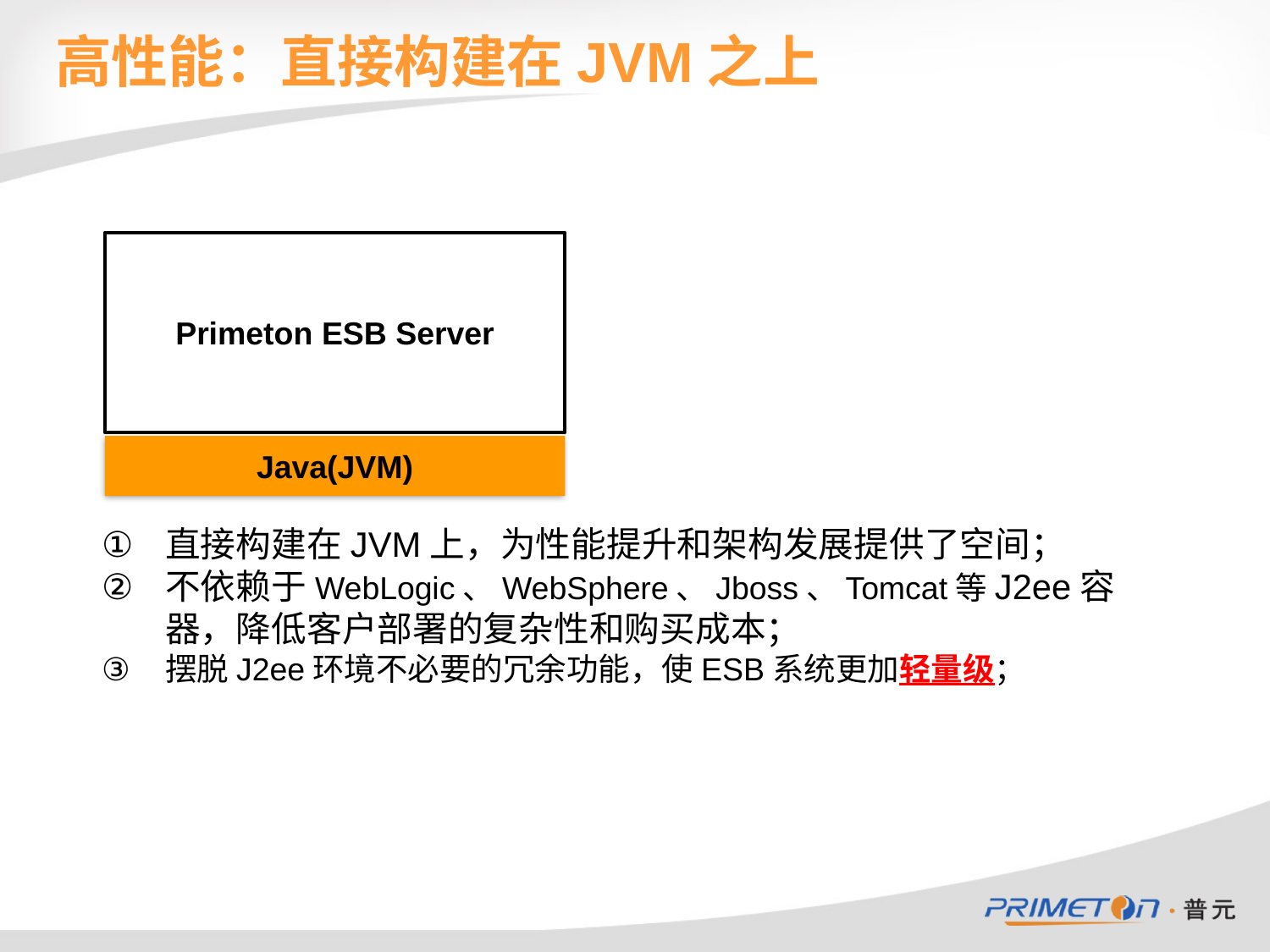

高性能：直接构建在JVM之上
Primeton ESB Server
Java(JVM)
直接构建在JVM上，为性能提升和架构发展提供了空间；
不依赖于WebLogic、WebSphere、Jboss、Tomcat等J2ee容器，降低客户部署的复杂性和购买成本；
摆脱J2ee环境不必要的冗余功能，使ESB系统更加轻量级；